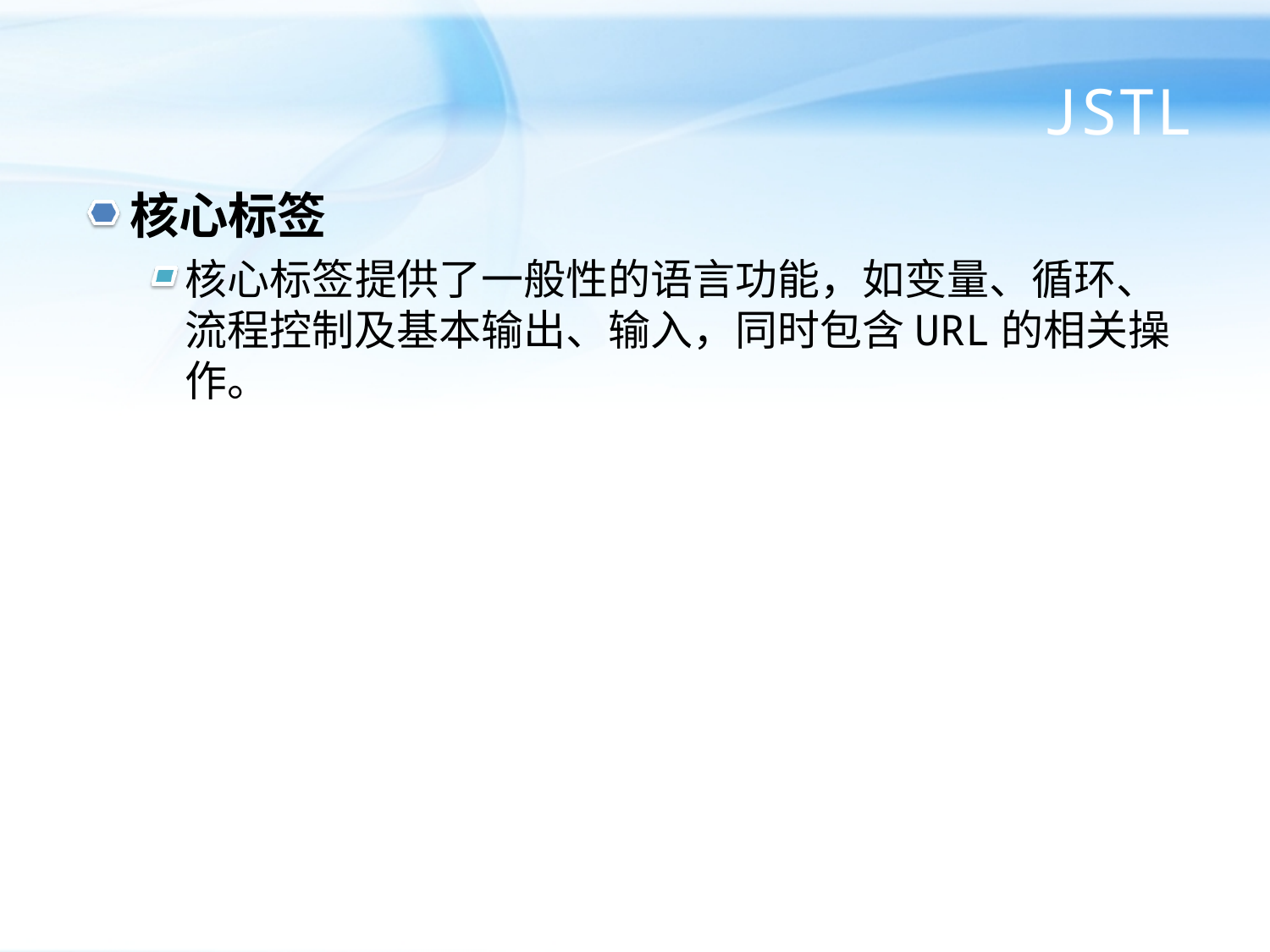

# JSTL
核心标签
核心标签提供了一般性的语言功能，如变量、循环、流程控制及基本输出、输入，同时包含URL的相关操作。